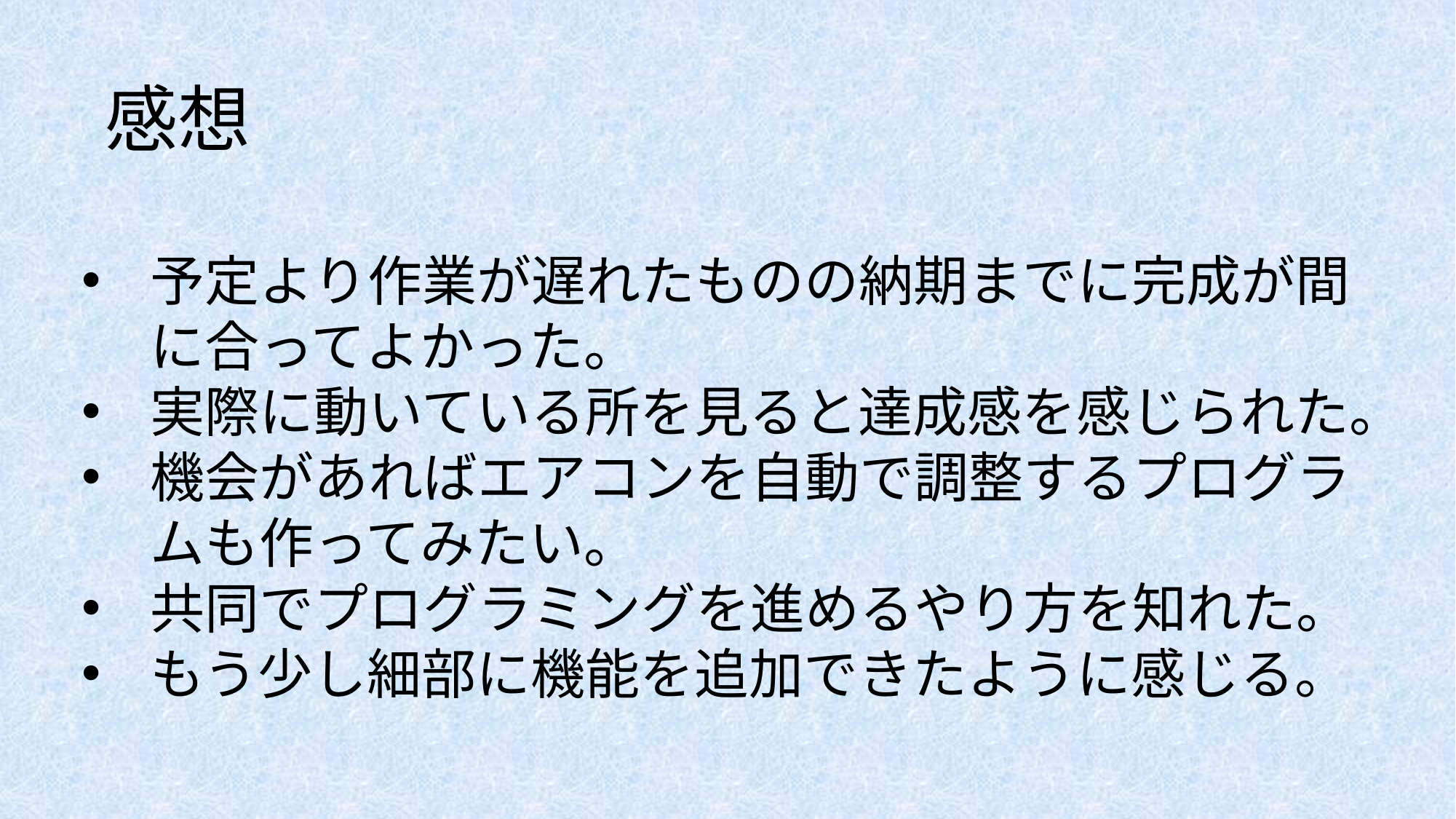

感想
予定より作業が遅れたものの納期までに完成が間に合ってよかった。
実際に動いている所を見ると達成感を感じられた。
機会があればエアコンを自動で調整するプログラムも作ってみたい。
共同でプログラミングを進めるやり方を知れた。
もう少し細部に機能を追加できたように感じる。